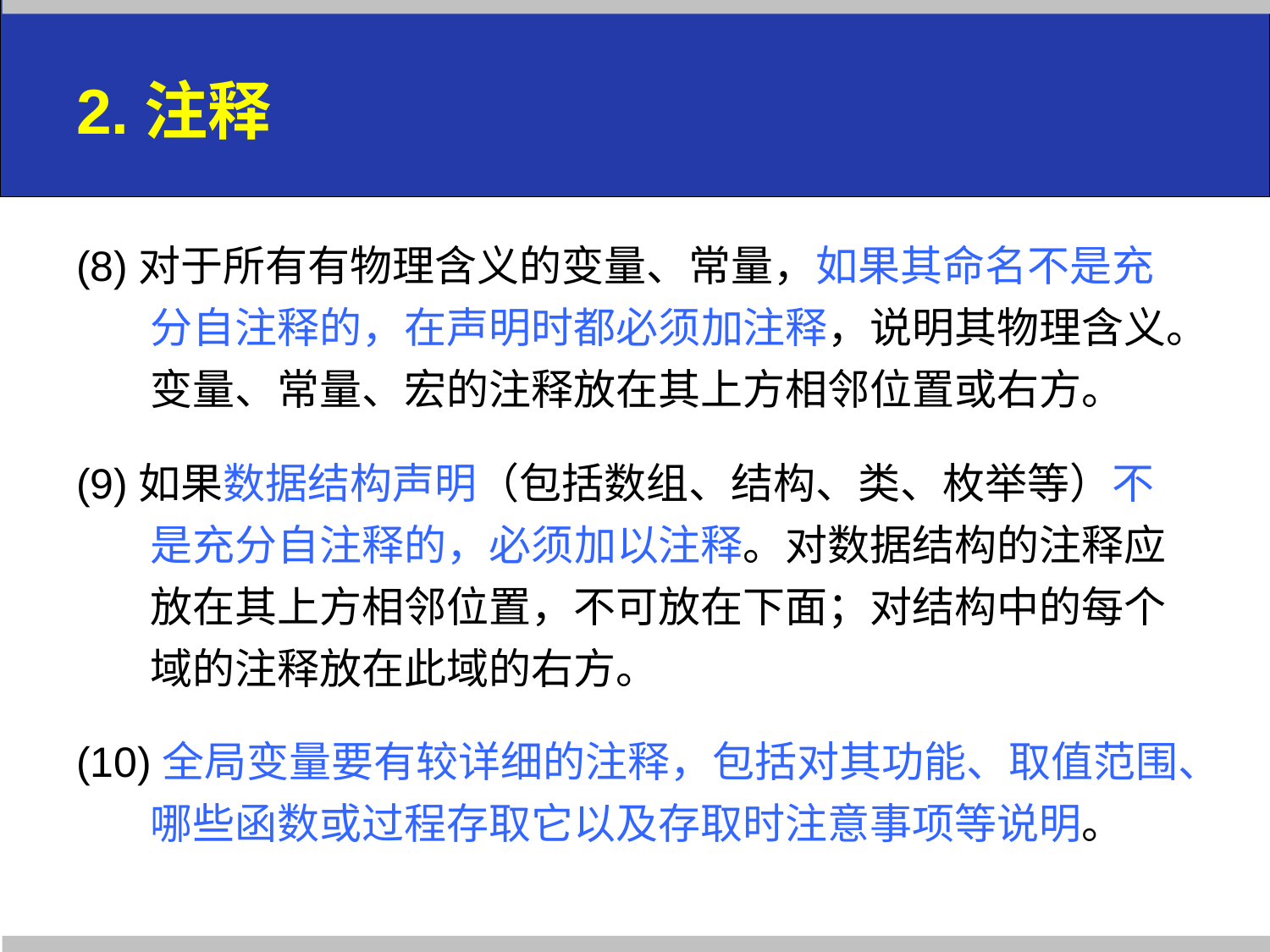

# 2.注释
(8)对于所有有物理含义的变量、常量，如果其命名不是充分自注释的，在声明时都必须加注释，说明其物理含义。变量、常量、宏的注释放在其上方相邻位置或右方。
(9)如果数据结构声明（包括数组、结构、类、枚举等）不是充分自注释的，必须加以注释。对数据结构的注释应放在其上方相邻位置，不可放在下面；对结构中的每个域的注释放在此域的右方。
(10)全局变量要有较详细的注释，包括对其功能、取值范围、哪些函数或过程存取它以及存取时注意事项等说明。
681